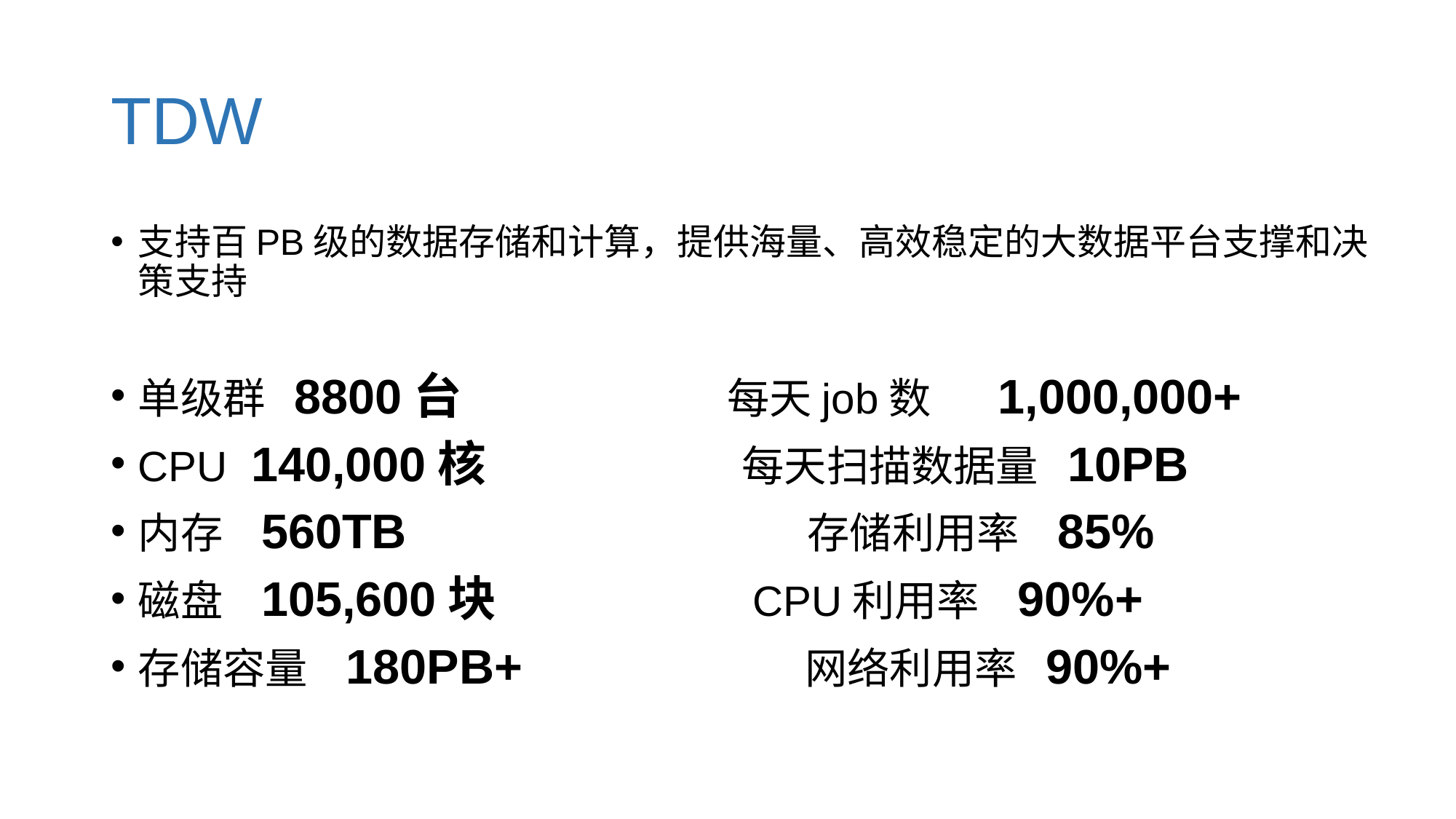

# TDW
支持百PB级的数据存储和计算，提供海量、高效稳定的大数据平台支撑和决策支持

单级群  8800台                            每天job数      1,000,000+
CPU  140,000核                           每天扫描数据量  10PB
内存   560TB                                 存储利用率   85%
磁盘   105,600块                          CPU利用率   90%+
存储容量   180PB+                       网络利用率  90%+